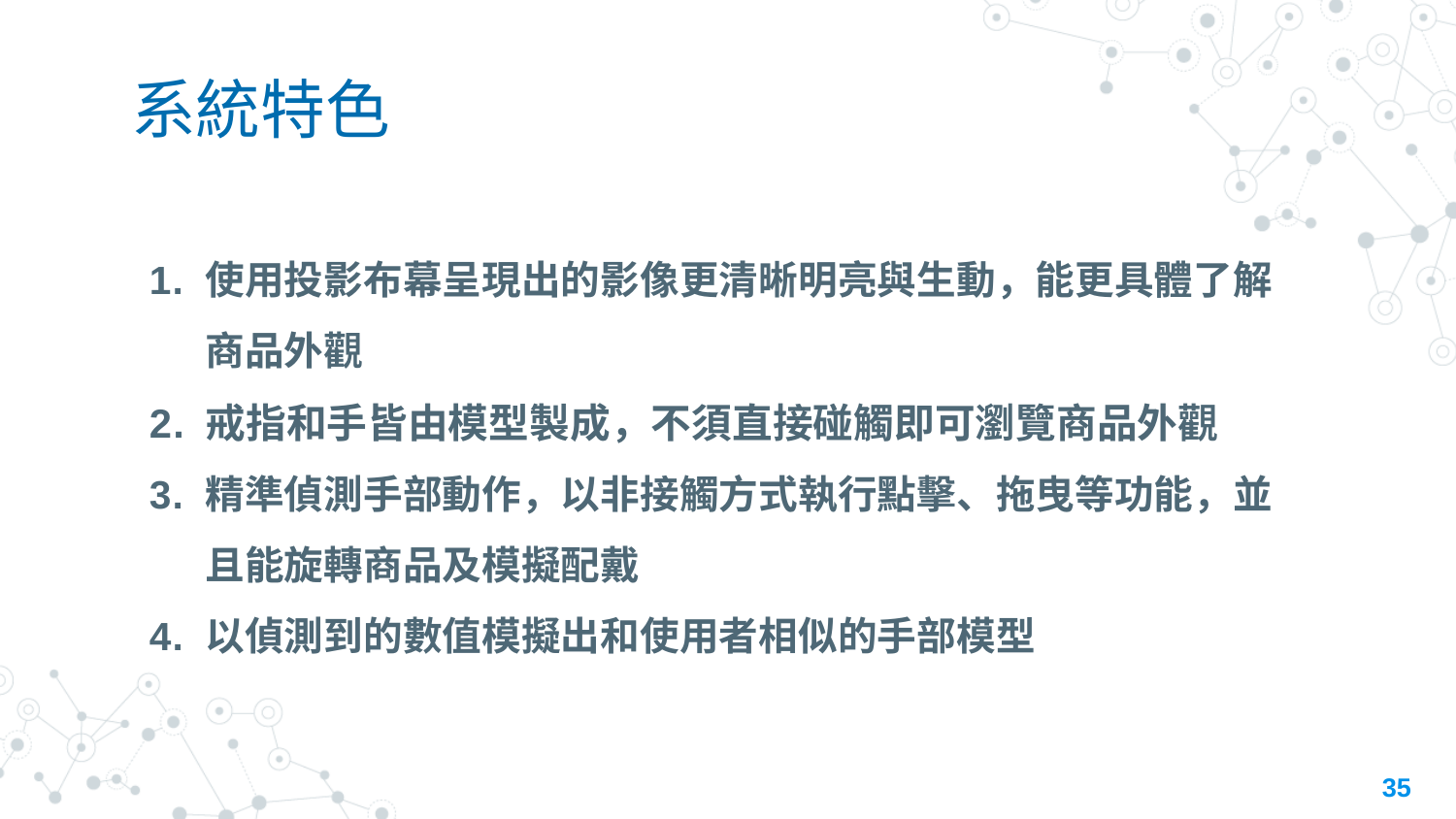

# 系統特色
使用投影布幕呈現出的影像更清晰明亮與生動，能更具體了解商品外觀​
戒指和手皆由模型製成，不須直接碰觸即可瀏覽商品外觀
精準偵測手部動作，以非接觸方式執行點擊、拖曳等功能，並且能旋轉商品及模擬配戴​
以偵測到的數值模擬出和使用者相似的手部模型​

35